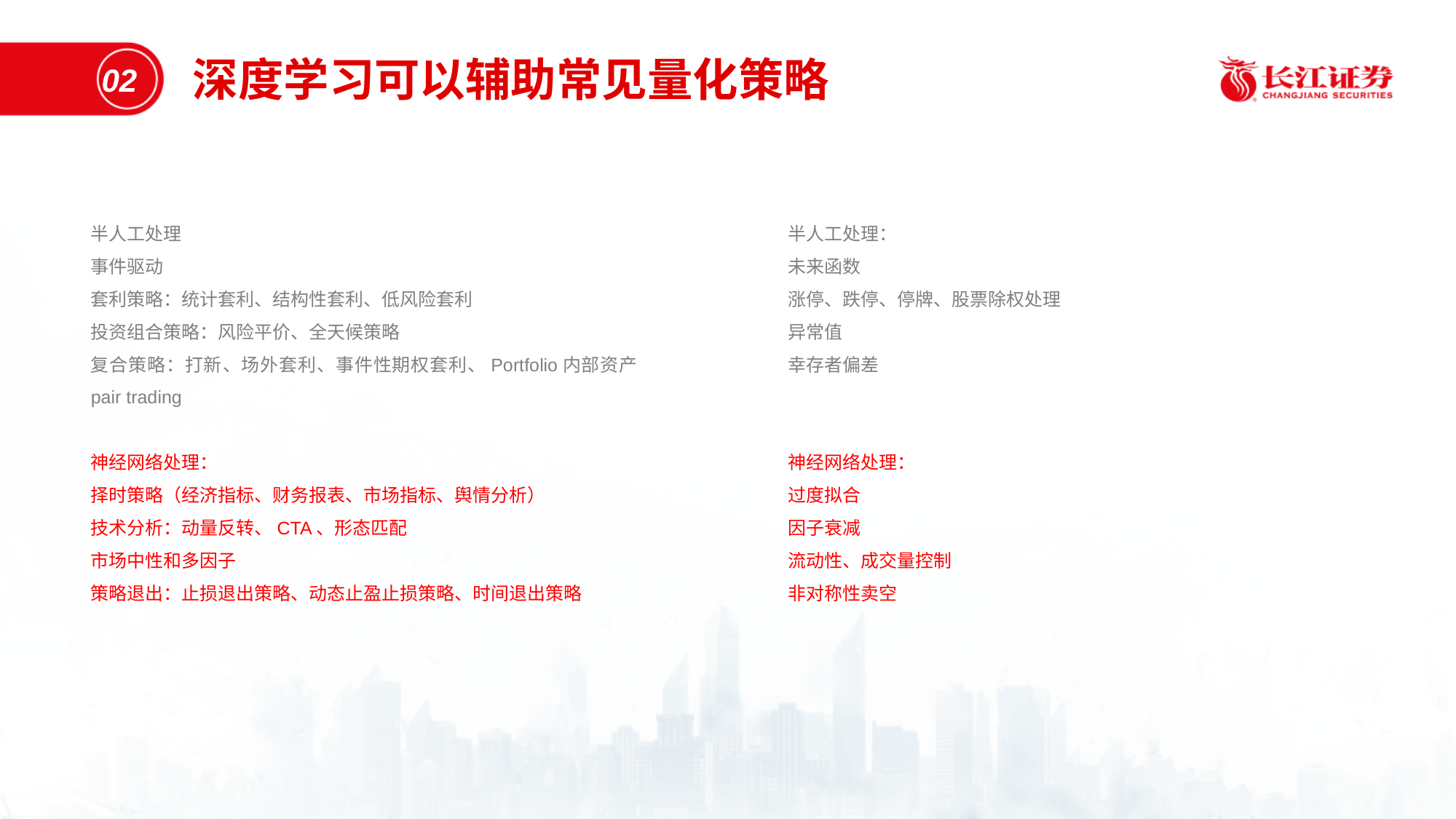

深度学习可以辅助常见量化策略
02
半人工处理：
未来函数
涨停、跌停、停牌、股票除权处理
异常值
幸存者偏差

神经网络处理：
过度拟合
因子衰减
流动性、成交量控制
非对称性卖空
半人工处理
事件驱动
套利策略：统计套利、结构性套利、低风险套利
投资组合策略：风险平价、全天候策略
复合策略：打新、场外套利、事件性期权套利、Portfolio内部资产pair trading

神经网络处理：
择时策略（经济指标、财务报表、市场指标、舆情分析）
技术分析：动量反转、CTA、形态匹配
市场中性和多因子
策略退出：止损退出策略、动态止盈止损策略、时间退出策略